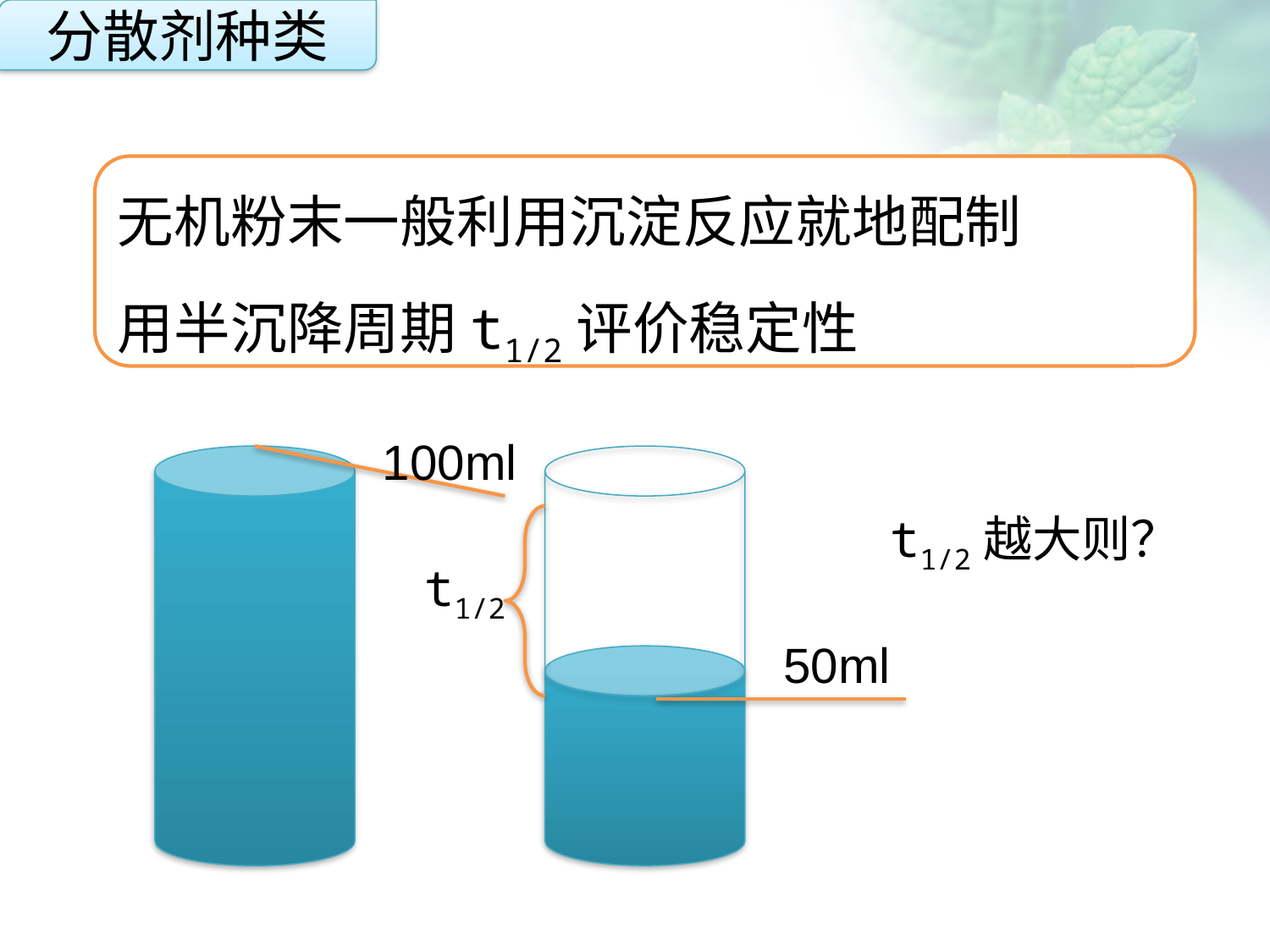

分散剂种类
无机粉末一般利用沉淀反应就地配制
用半沉降周期t1/2评价稳定性
点击添加文本
点击添加文本
100ml

t1/2越大则？

t1/2
点击添加文本
50ml

点击添加文本